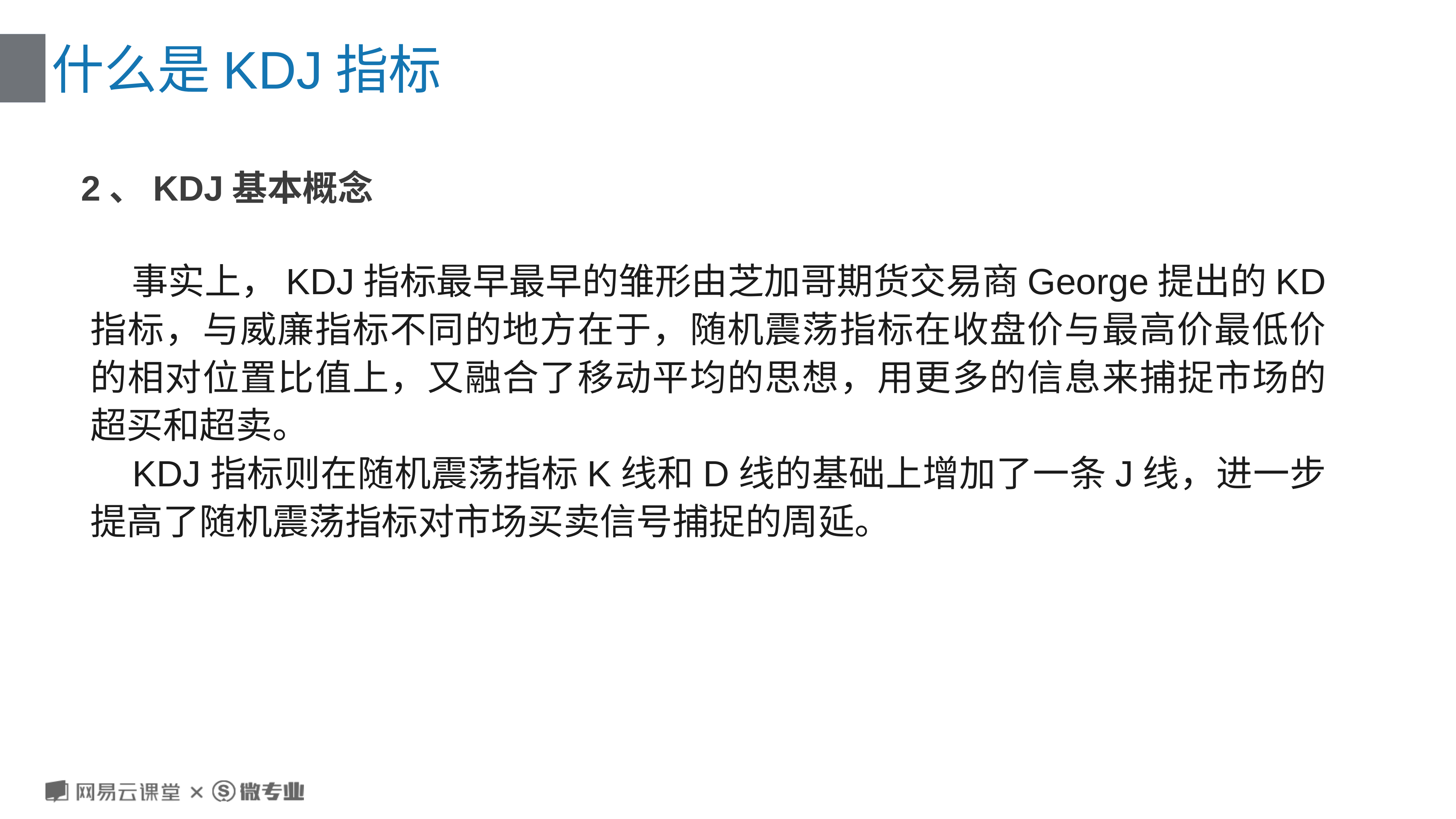

# 什么是KDJ指标
2、KDJ基本概念
    事实上，KDJ指标最早最早的雏形由芝加哥期货交易商George提出的KD指标，与威廉指标不同的地方在于，随机震荡指标在收盘价与最高价最低价的相对位置比值上，又融合了移动平均的思想，用更多的信息来捕捉市场的超买和超卖。
    KDJ指标则在随机震荡指标K线和D线的基础上增加了一条J线，进一步提高了随机震荡指标对市场买卖信号捕捉的周延。